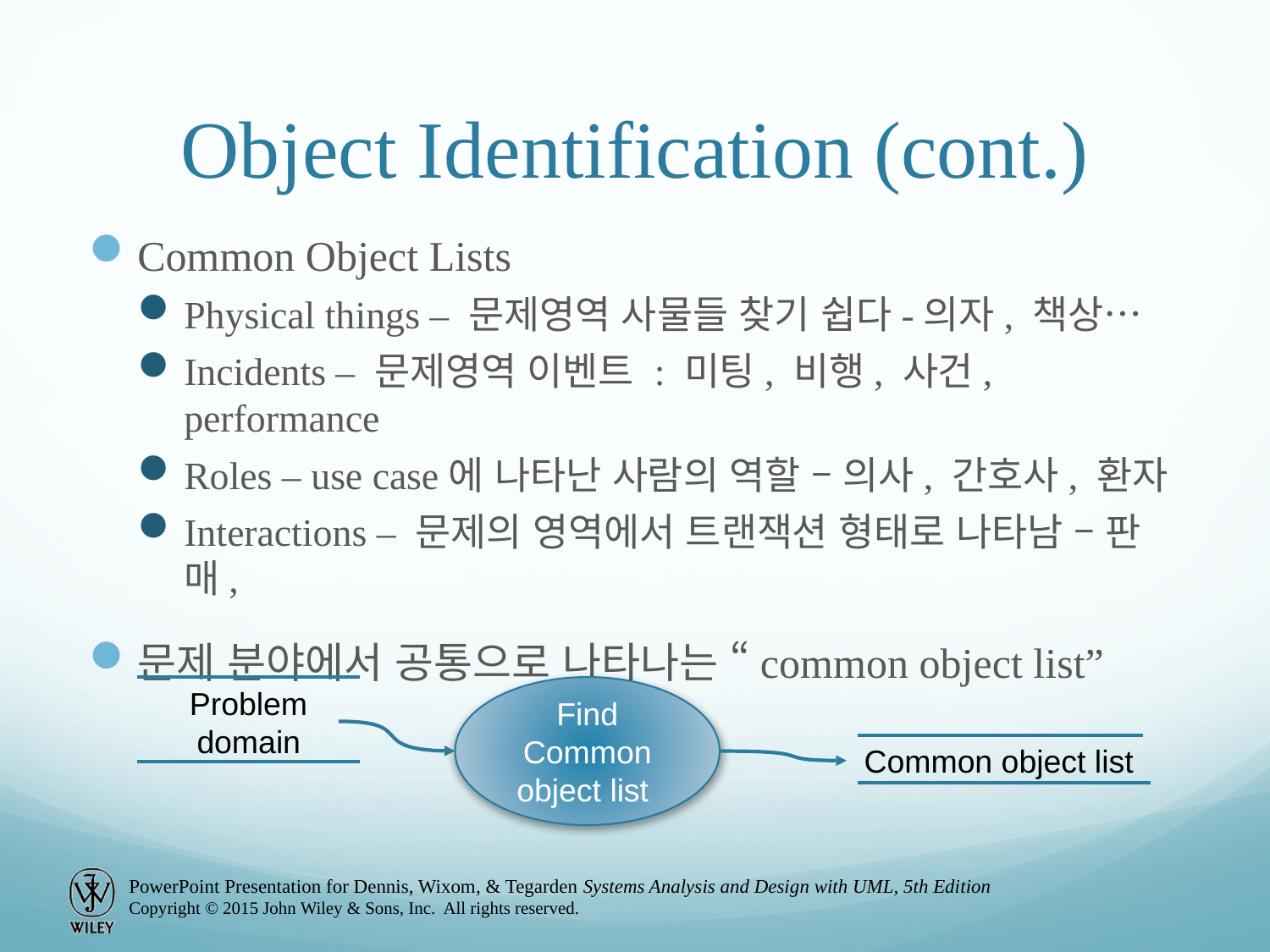

# Object Identification (cont.)
Common Object Lists
Physical things – 문제영역 사물들 찾기 쉽다-의자, 책상…
Incidents – 문제영역 이벤트 : 미팅, 비행, 사건, performance
Roles – use case에 나타난 사람의 역할 – 의사, 간호사, 환자
Interactions – 문제의 영역에서 트랜잭션 형태로 나타남 – 판매,
문제 분야에서 공통으로 나타나는 “common object list”
Problem domain
Find Common object list
Common object list